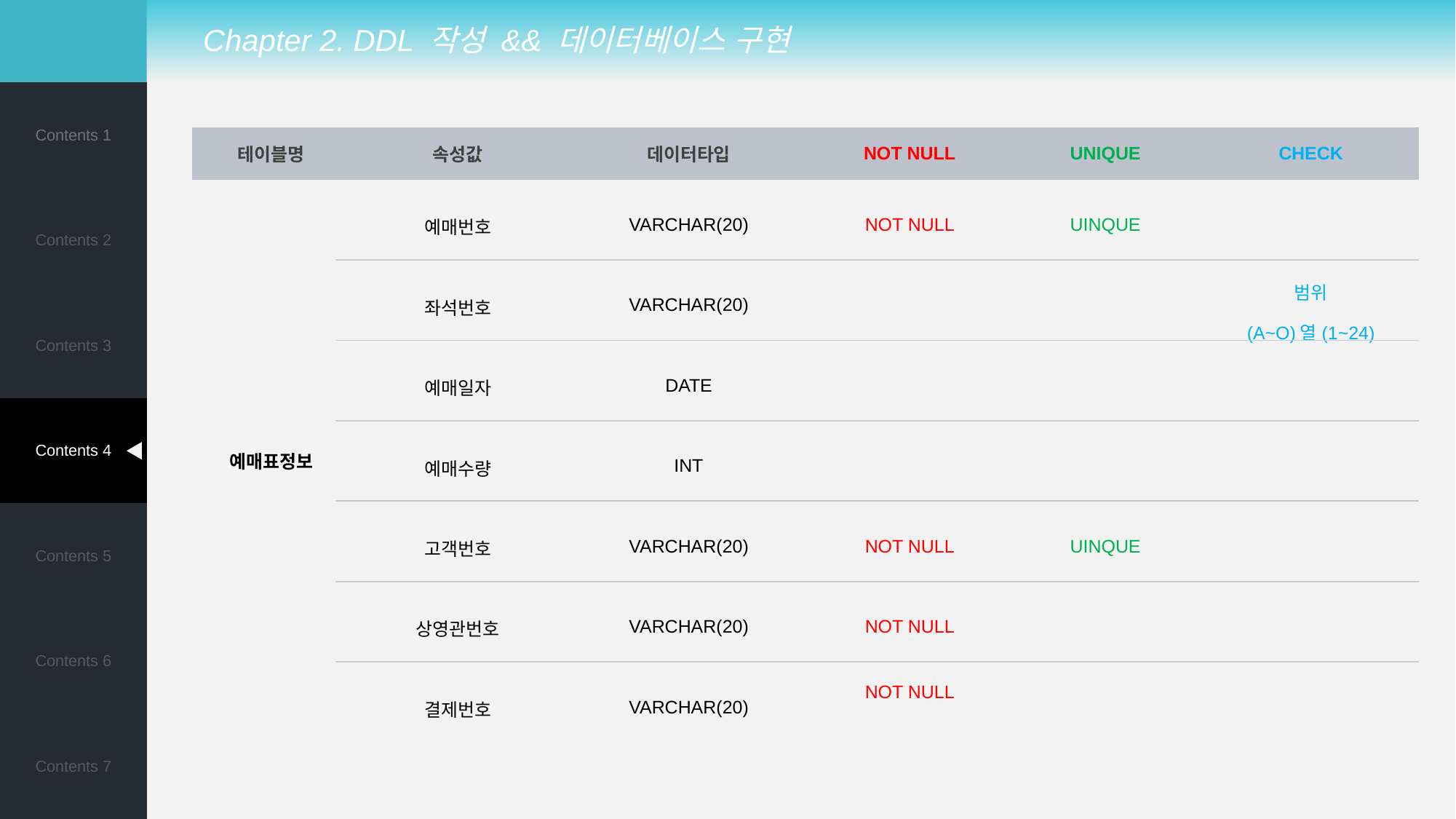

Chapter 2. DDL 작성 && 데이터베이스 구현
| Contents 1 |
| --- |
| Contents 2 |
| Contents 3 |
| Contents 4 |
| Contents 5 |
| Contents 6 |
| Contents 7 |
| 테이블명 | 속성값 | 데이터타입 | NOT NULL | UNIQUE | CHECK |
| --- | --- | --- | --- | --- | --- |
| 예매표정보 | 예매번호 | VARCHAR(20) | NOT NULL | UINQUE |  |
|  | 좌석번호 | VARCHAR(20) |  |  | 범위 (A~O)열(1~24) |
|  | 예매일자 | DATE |  |  |  |
|  | 예매수량 | INT |  |  |  |
|  | 고객번호 | VARCHAR(20) | NOT NULL | UINQUE |  |
|  | 상영관번호 | VARCHAR(20) | NOT NULL |  |  |
|  | 결제번호 | VARCHAR(20) | NOT NULL |  |  |